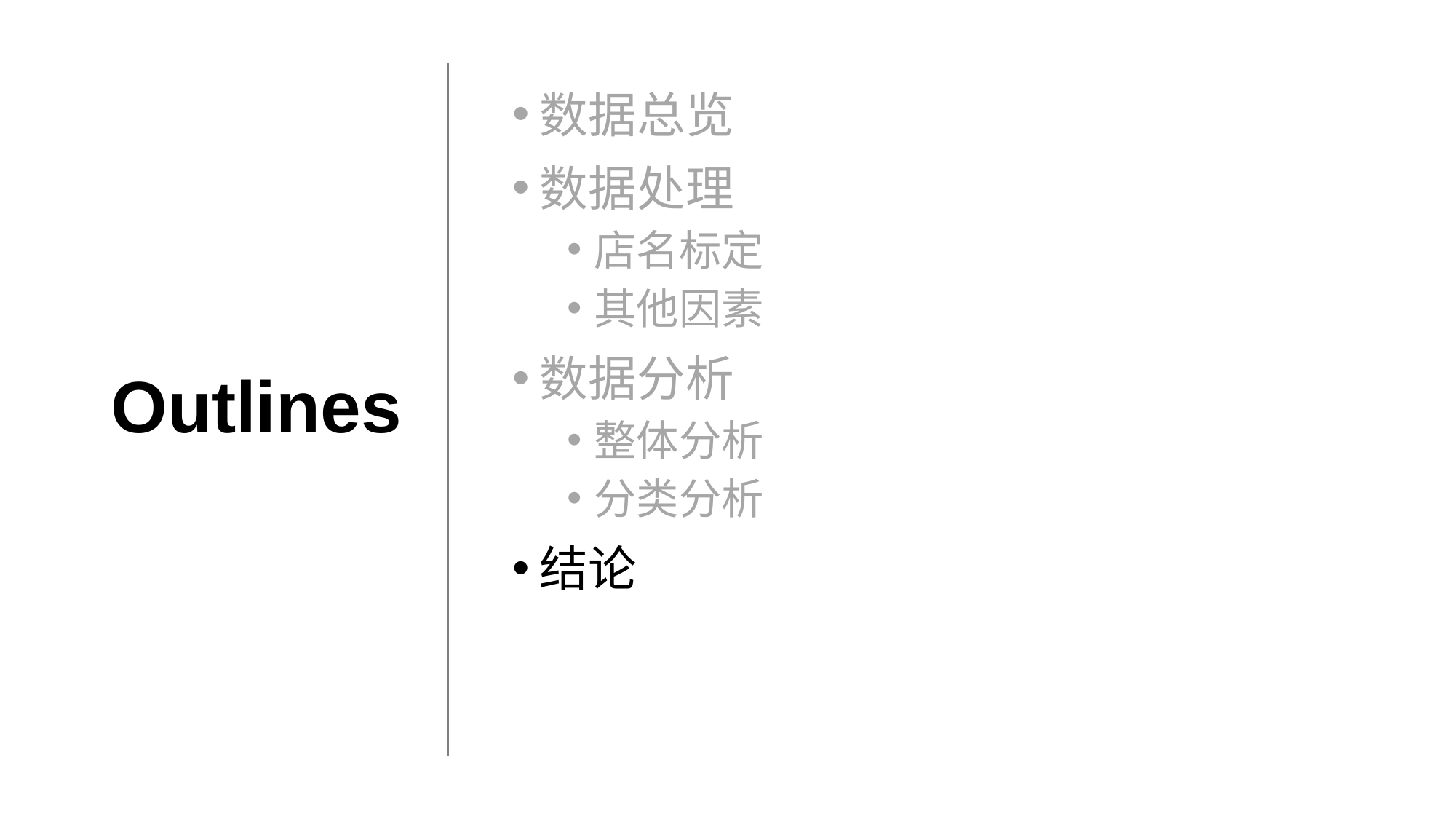

# Outlines
数据总览
数据处理
店名标定
其他因素
数据分析
整体分析
分类分析
结论